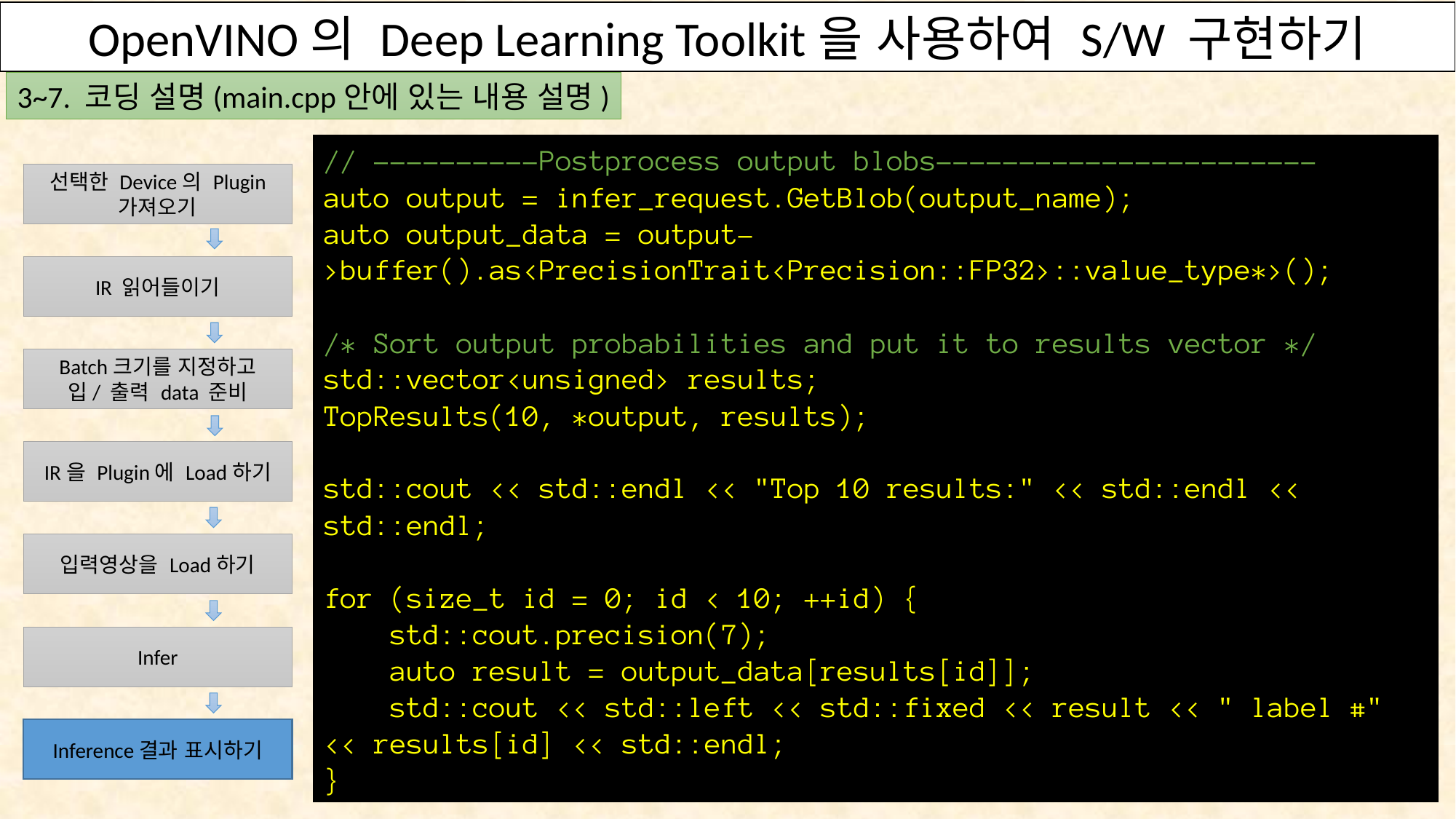

OpenVINO의 Deep Learning Toolkit을 사용하여 S/W 구현하기
OpenVINO의 Deep Learning Toolkit을 사용하여 S/W 구현하기
3~7. 코딩 설명(main.cpp안에 있는 내용 설명)
4. Inferencing 코딩하기
// ----------Postprocess output blobs-----------------------
auto output = infer_request.GetBlob(output_name);
auto output_data = output->buffer().as<PrecisionTrait<Precision::FP32>::value_type*>();

/* Sort output probabilities and put it to results vector */
std::vector<unsigned> results;
TopResults(10, *output, results);

std::cout << std::endl << "Top 10 results:" << std::endl << std::endl;

for (size_t id = 0; id < 10; ++id) {
    std::cout.precision(7);
    auto result = output_data[results[id]];
    std::cout << std::left << std::fixed << result << " label #" << results[id] << std::endl;
}
선택한 Device의 Plugin 가져오기

IR 읽어들이기

Batch크기를 지정하고
입/ 출력 data 준비

IR을 Plugin에 Load하기

입력영상을 Load하기

Infer

Inference결과 표시하기